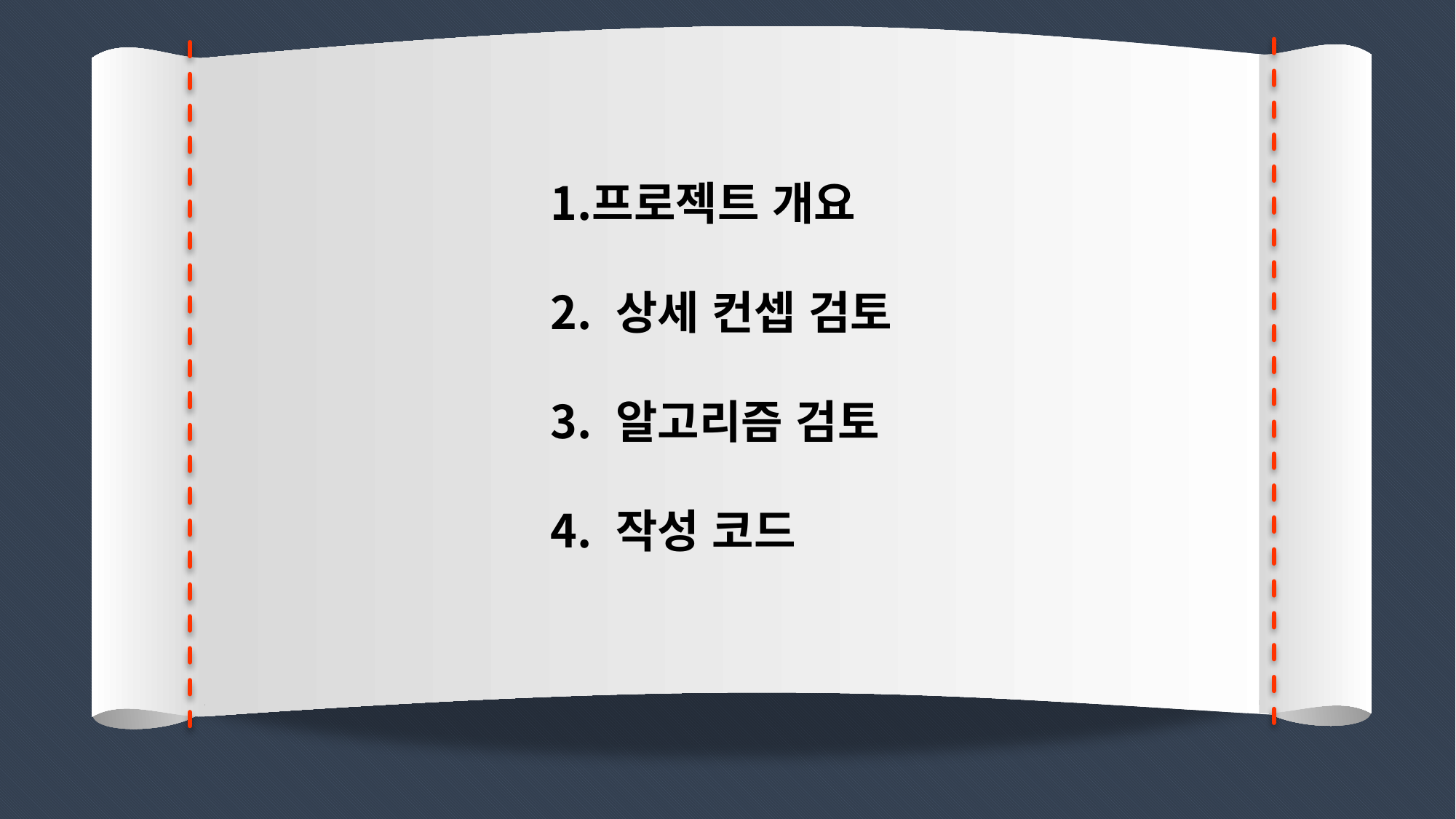

프로젝트 개요

 상세 컨셉 검토

 알고리즘 검토

 작성 코드